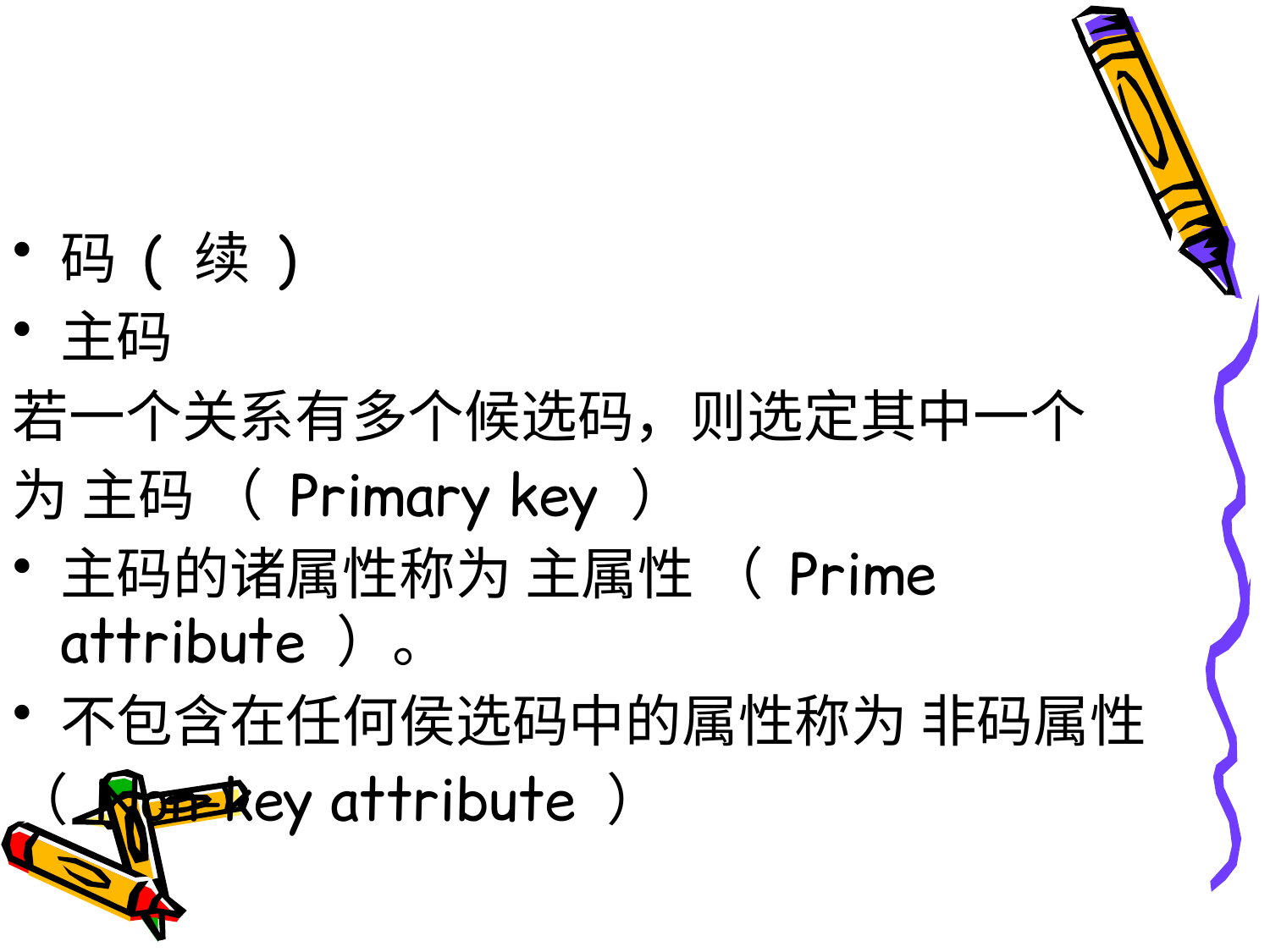

#
码 ( 续 )
主码
若一个关系有多个候选码，则选定其中一个
为 主码 （ Primary key ）
主码的诸属性称为 主属性 （ Prime attribute ）。
不包含在任何侯选码中的属性称为 非码属性
（ Non-key attribute ）